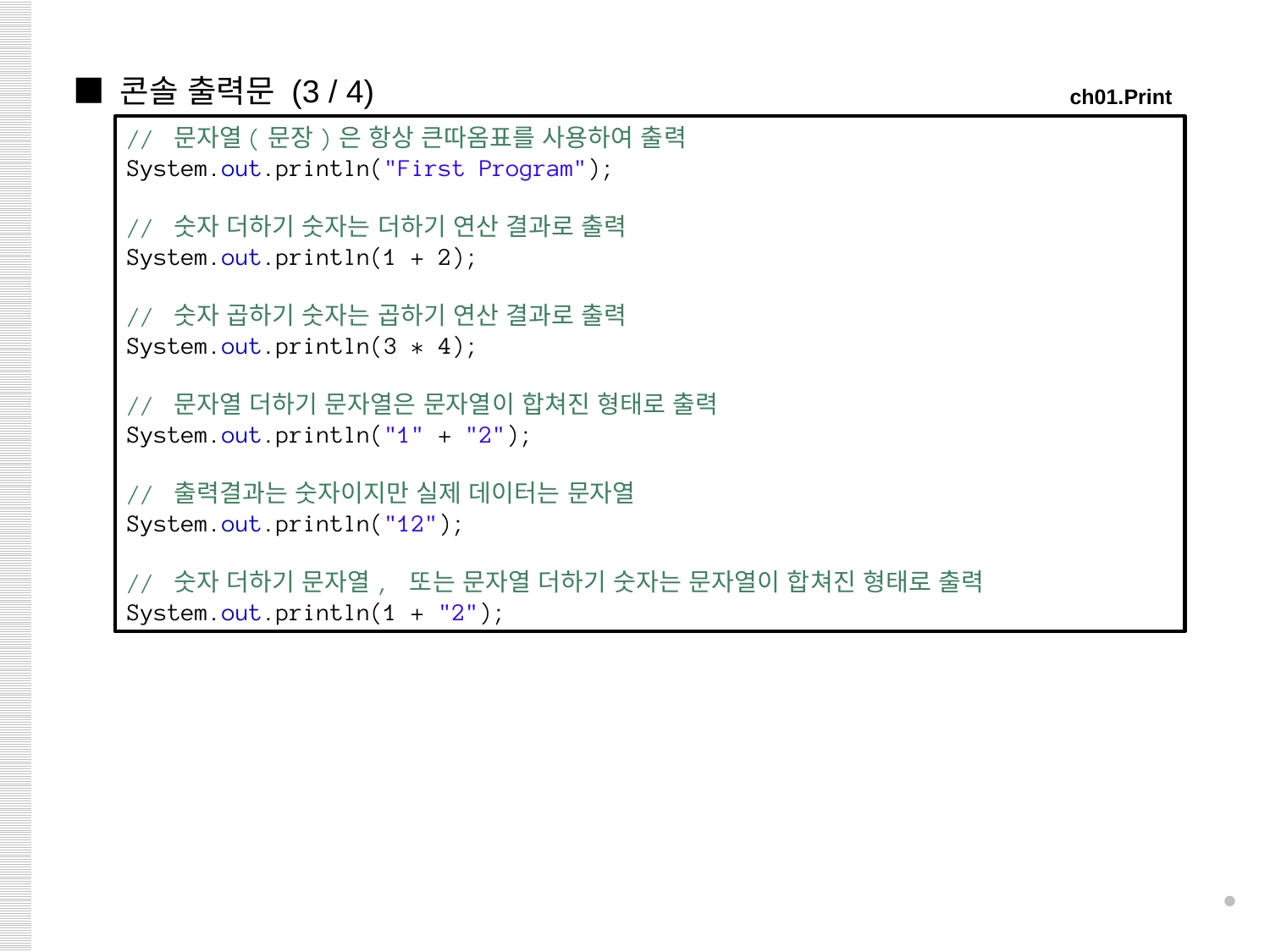

■ 콘솔 출력문 (3 / 4)
ch01.Print
// 문자열(문장)은 항상 큰따옴표를 사용하여 출력
System.out.println("First Program");

// 숫자 더하기 숫자는 더하기 연산 결과로 출력
System.out.println(1 + 2);

// 숫자 곱하기 숫자는 곱하기 연산 결과로 출력
System.out.println(3 * 4);

// 문자열 더하기 문자열은 문자열이 합쳐진 형태로 출력
System.out.println("1" + "2");

// 출력결과는 숫자이지만 실제 데이터는 문자열
System.out.println("12");

// 숫자 더하기 문자열, 또는 문자열 더하기 숫자는 문자열이 합쳐진 형태로 출력
System.out.println(1 + "2");